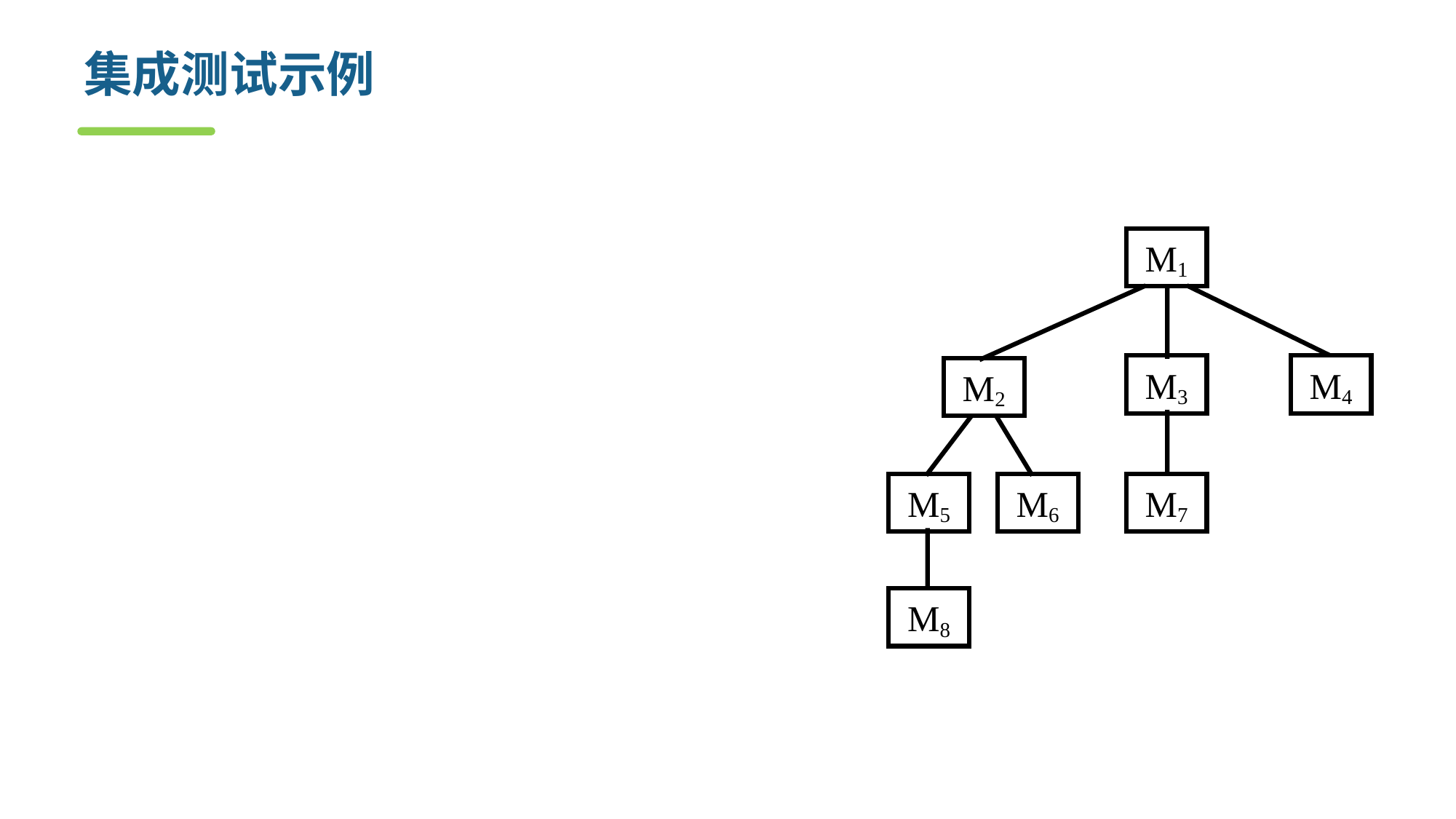

# 集成测试示例
自顶向下深度优先测试次序：
     M1、M2、M5、M8、M6、M3、M7、M4

自顶向下广度优先测试次序：
     M1、M2、M3、M4、M5、M6、M7、M8

自底向上集成测试次序：
     M8、M5、M6、M7、M2、M3、M4、M1

M1

M3
M4
M2

M5
M6
M7

M8
66